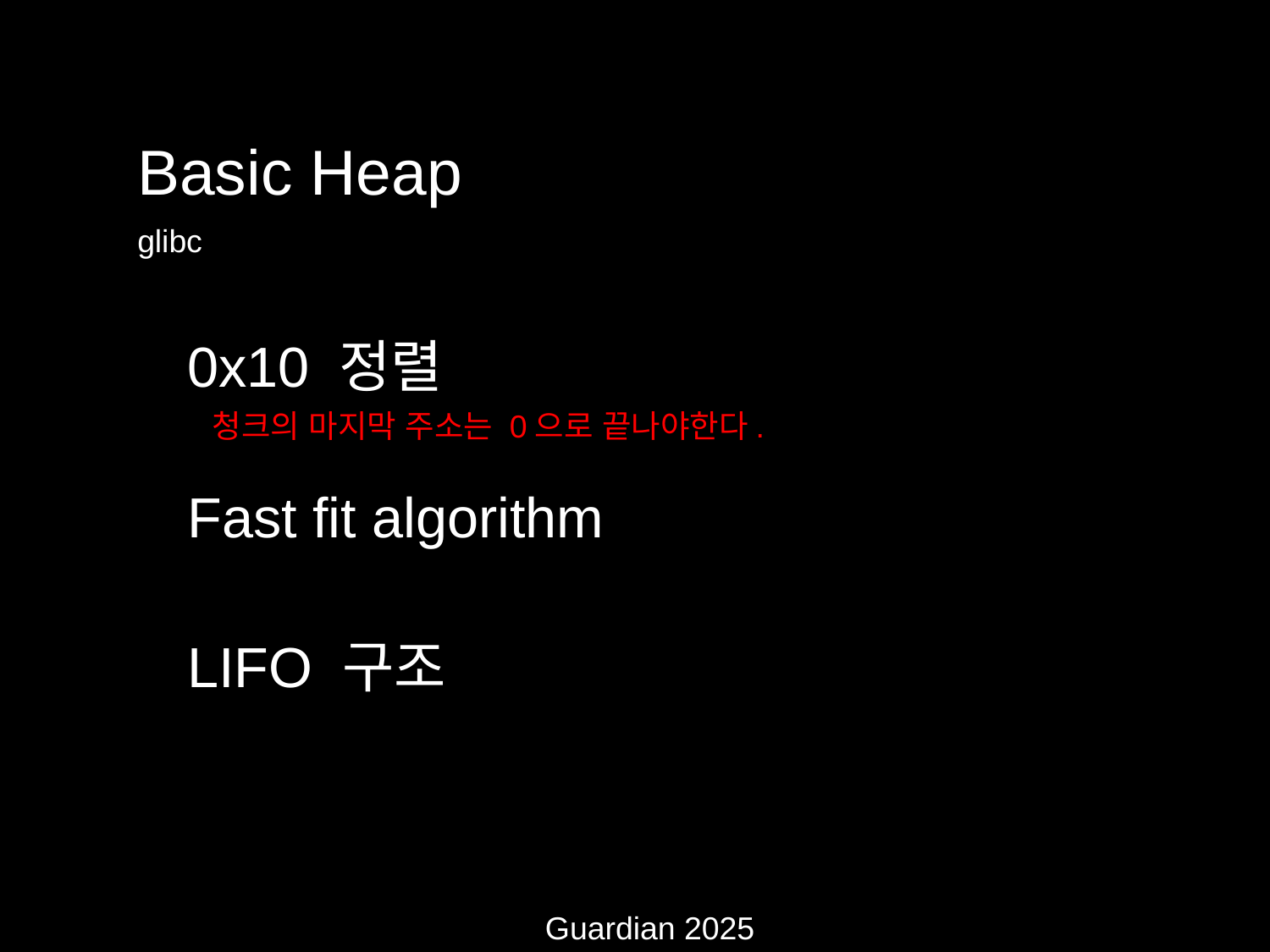

Basic Heap
glibc
0x10 정렬
청크의 마지막 주소는 0으로 끝나야한다.
Fast fit algorithm
LIFO 구조